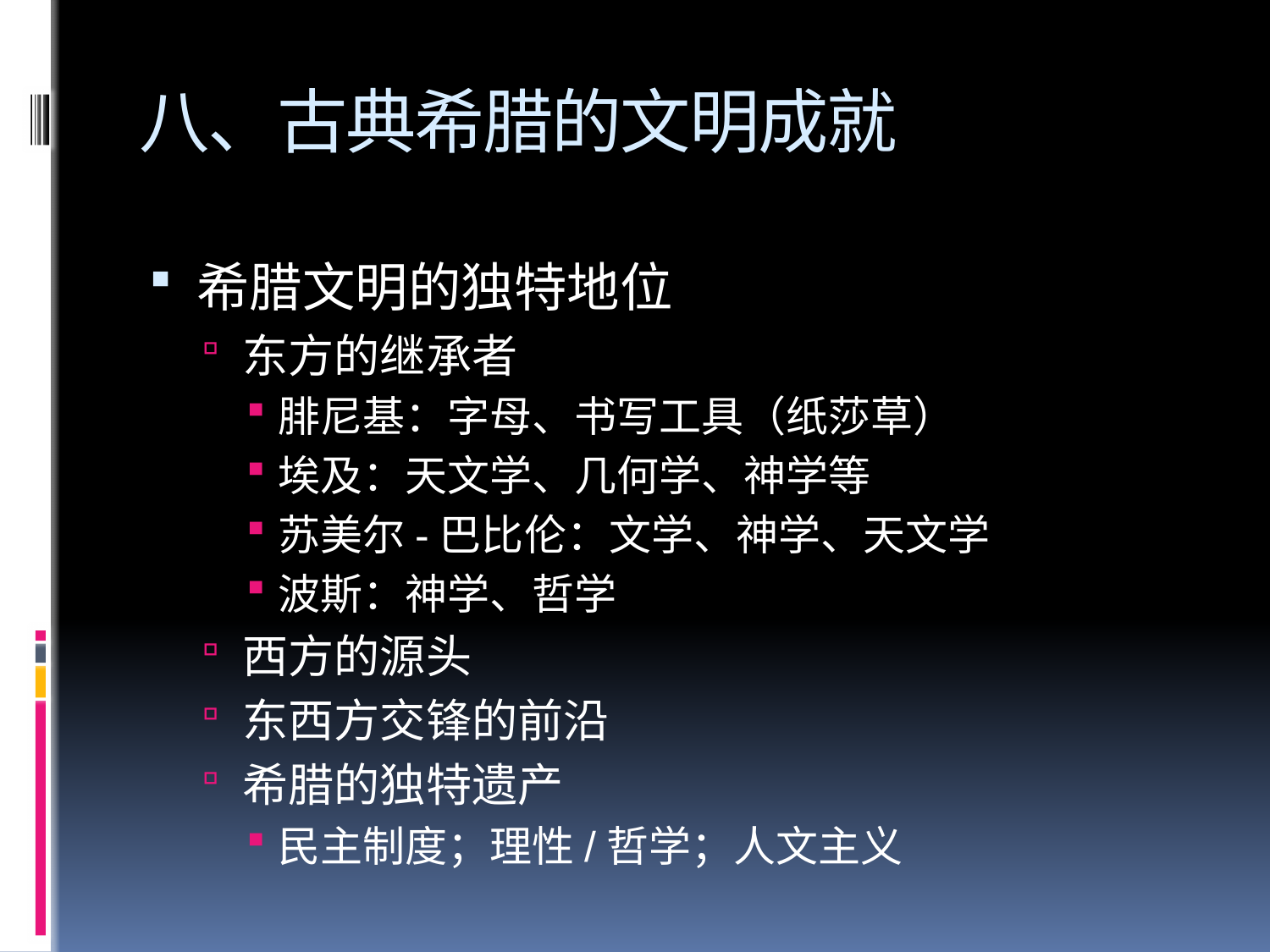

# 八、古典希腊的文明成就
希腊文明的独特地位
东方的继承者
腓尼基：字母、书写工具（纸莎草）
埃及：天文学、几何学、神学等
苏美尔-巴比伦：文学、神学、天文学
波斯：神学、哲学
西方的源头
东西方交锋的前沿
希腊的独特遗产
民主制度；理性/哲学；人文主义